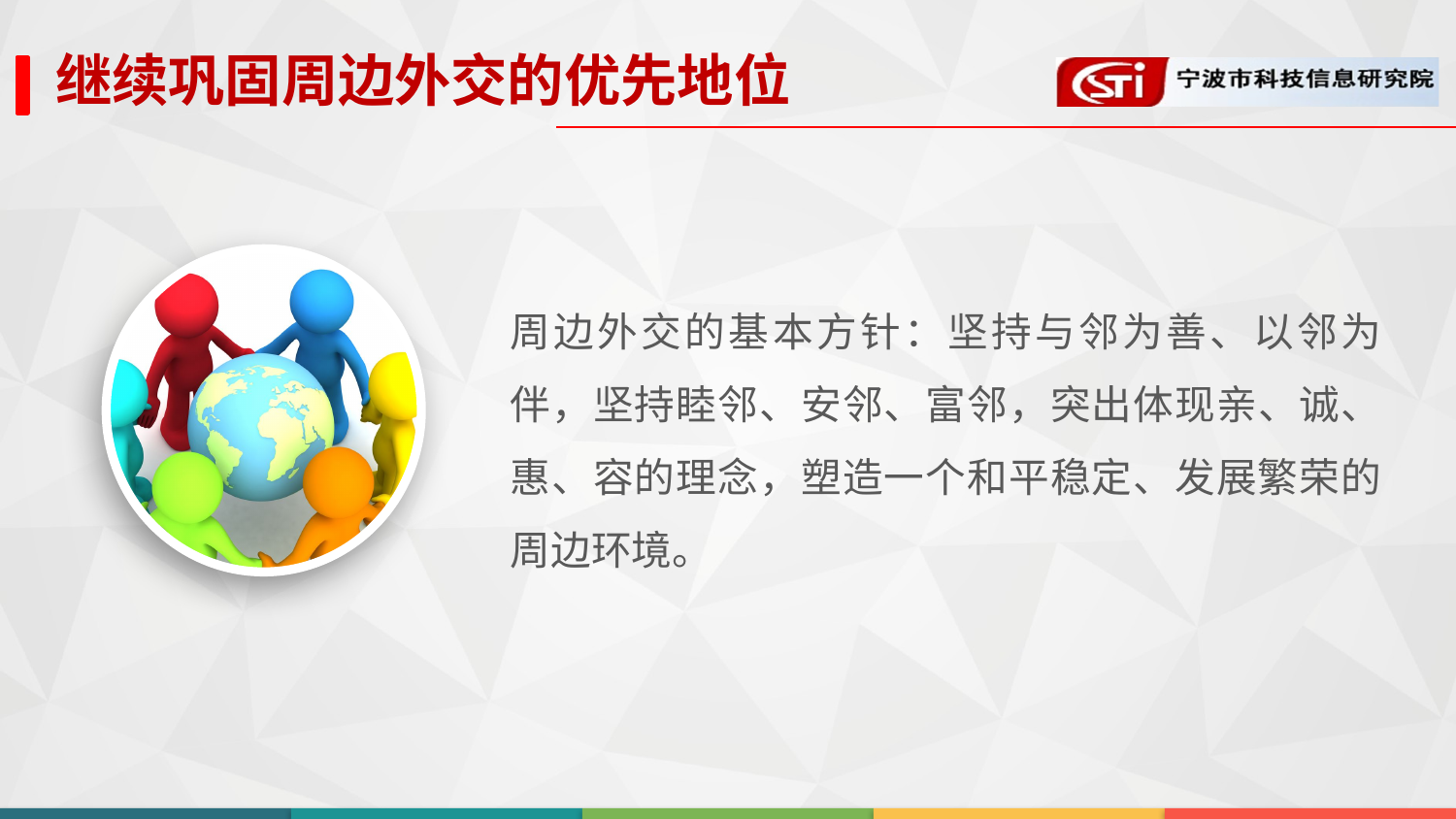

继续巩固周边外交的优先地位

周边外交的基本方针：坚持与邻为善、以邻为伴，坚持睦邻、安邻、富邻，突出体现亲、诚、惠、容的理念，塑造一个和平稳定、发展繁荣的周边环境。